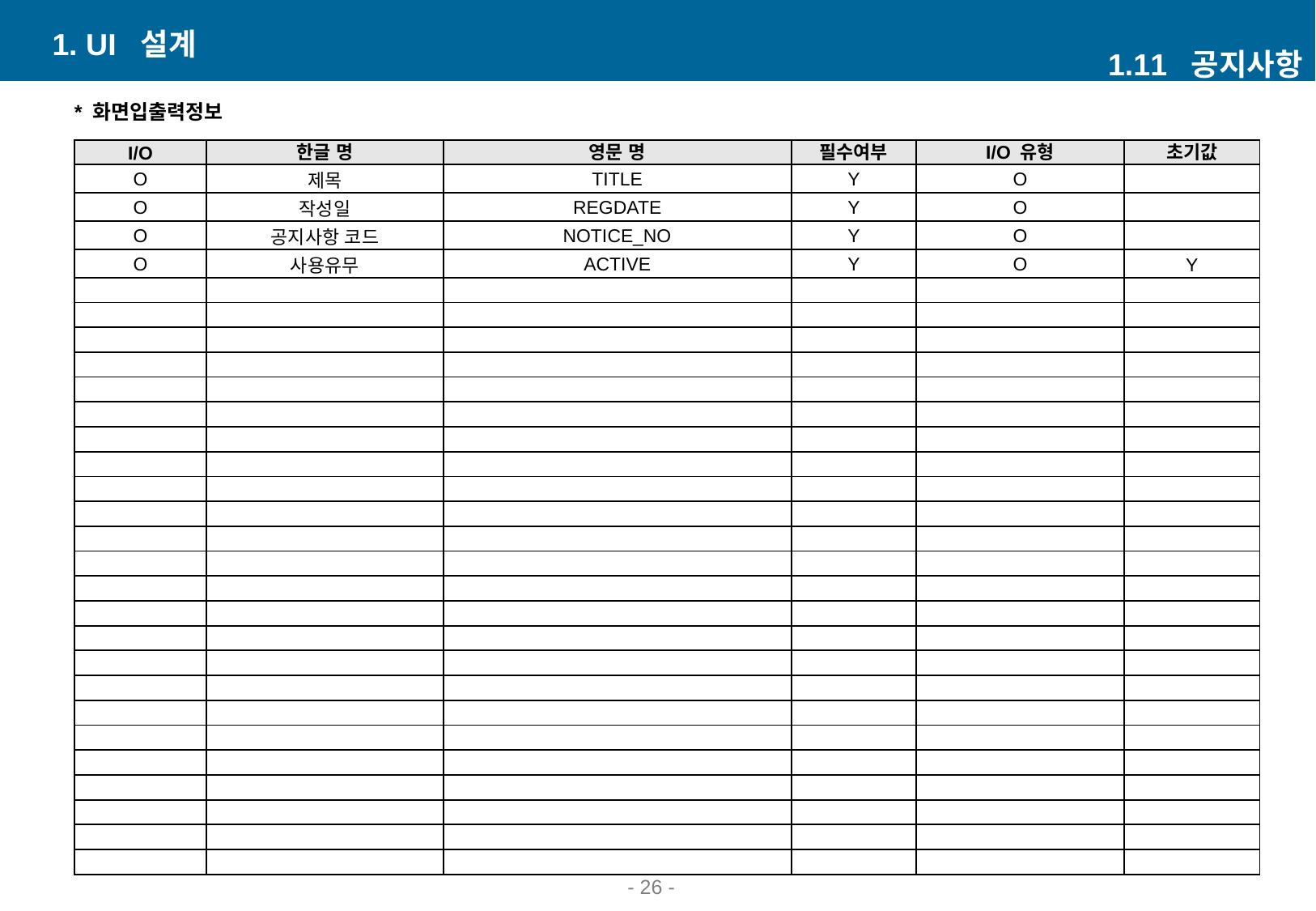

1. UI  설계
1.11  공지사항
* 화면입출력정보
| I/O | 한글 명 | 영문 명 | 필수여부 | I/O 유형 | 초기값 |
| --- | --- | --- | --- | --- | --- |
| O | 제목 | TITLE | Y | O |  |
| O | 작성일 | REGDATE | Y | O |  |
| O | 공지사항 코드 | NOTICE\_NO | Y | O |  |
| O | 사용유무 | ACTIVE | Y | O | Y |
|  |  |  |  |  |  |
|  |  |  |  |  |  |
|  |  |  |  |  |  |
|  |  |  |  |  |  |
|  |  |  |  |  |  |
|  |  |  |  |  |  |
|  |  |  |  |  |  |
|  |  |  |  |  |  |
|  |  |  |  |  |  |
|  |  |  |  |  |  |
|  |  |  |  |  |  |
|  |  |  |  |  |  |
|  |  |  |  |  |  |
|  |  |  |  |  |  |
|  |  |  |  |  |  |
|  |  |  |  |  |  |
|  |  |  |  |  |  |
|  |  |  |  |  |  |
|  |  |  |  |  |  |
|  |  |  |  |  |  |
|  |  |  |  |  |  |
|  |  |  |  |  |  |
|  |  |  |  |  |  |
|  |  |  |  |  |  |
- 26 -